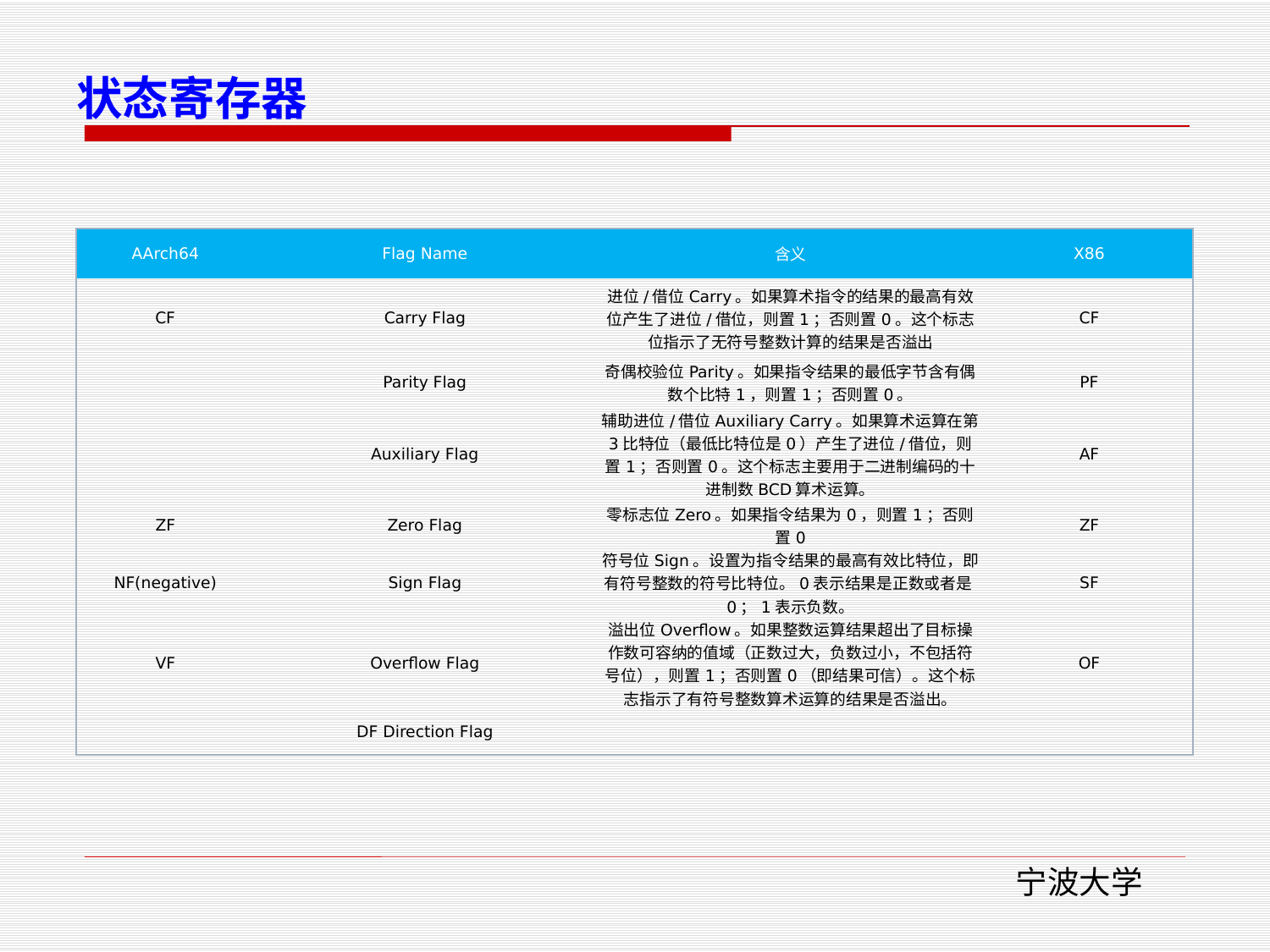

# 状态寄存器
| AArch64 | Flag Name | 含义 | X86 |
| --- | --- | --- | --- |
| CF | Carry Flag | 进位/借位Carry。如果算术指令的结果的最高有效位产生了进位/借位，则置1；否则置0。这个标志位指示了无符号整数计算的结果是否溢出 | CF |
|  | Parity Flag | 奇偶校验位Parity。如果指令结果的最低字节含有偶数个比特1，则置1；否则置0。 | PF |
|  | Auxiliary Flag | 辅助进位/借位Auxiliary Carry。如果算术运算在第3比特位（最低比特位是0）产生了进位/借位，则置1；否则置0。这个标志主要用于二进制编码的十进制数BCD算术运算。 | AF |
| ZF | Zero Flag | 零标志位Zero。如果指令结果为0，则置1；否则置0 | ZF |
| NF(negative) | Sign Flag | 符号位Sign。设置为指令结果的最高有效比特位，即有符号整数的符号比特位。0表示结果是正数或者是0；1表示负数。 | SF |
| VF | Overflow Flag | 溢出位Overflow。如果整数运算结果超出了目标操作数可容纳的值域（正数过大，负数过小，不包括符号位），则置1；否则置0（即结果可信）。这个标志指示了有符号整数算术运算的结果是否溢出。 | OF |
|  | DF Direction Flag |  |  |